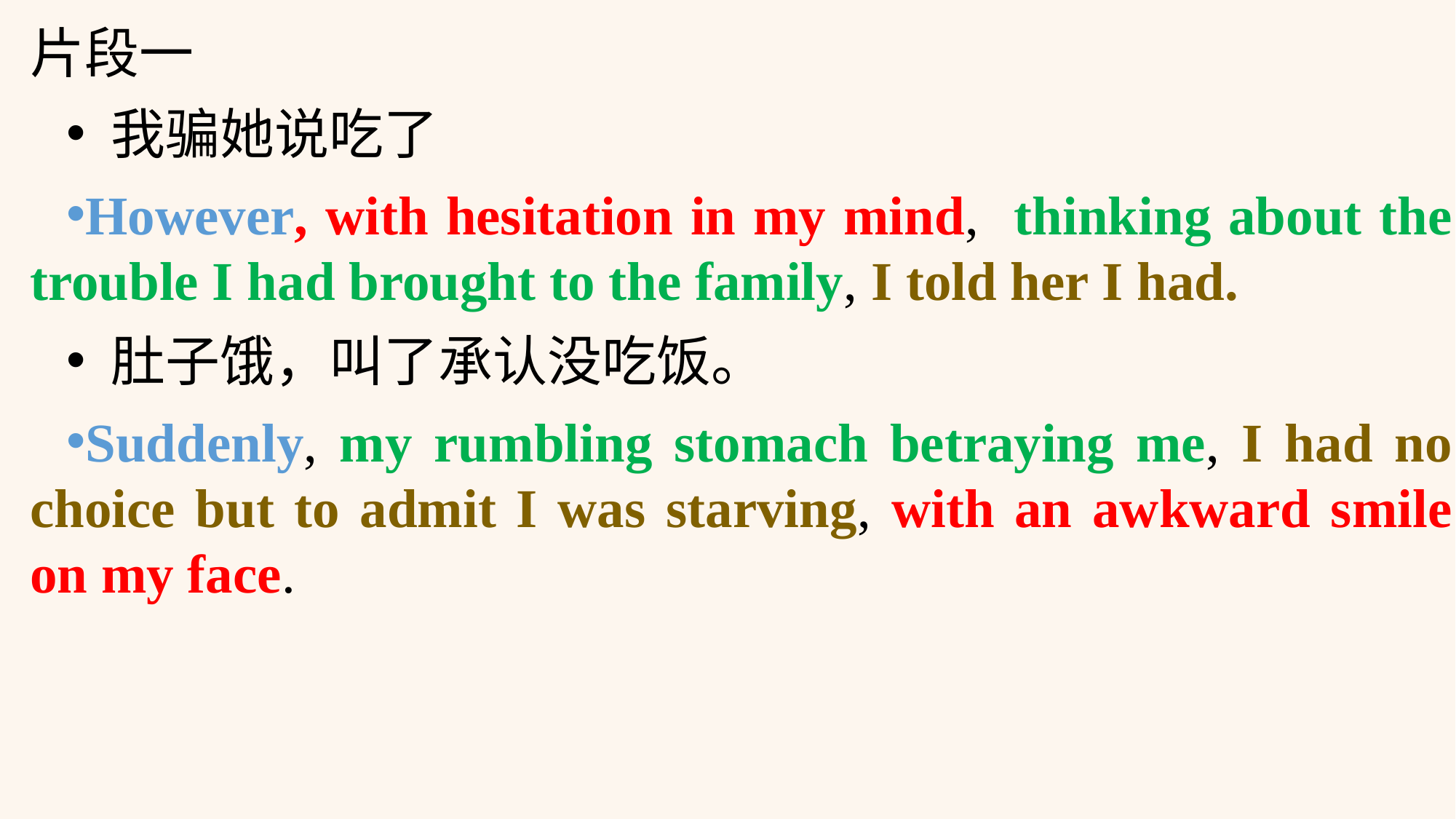

片段一
 我骗她说吃了
However, with hesitation in my mind,  thinking about the trouble I had brought to the family, I told her I had.
 肚子饿，叫了承认没吃饭。
Suddenly, my rumbling stomach betraying me, I had no choice but to admit I was starving, with an awkward smile on my face.